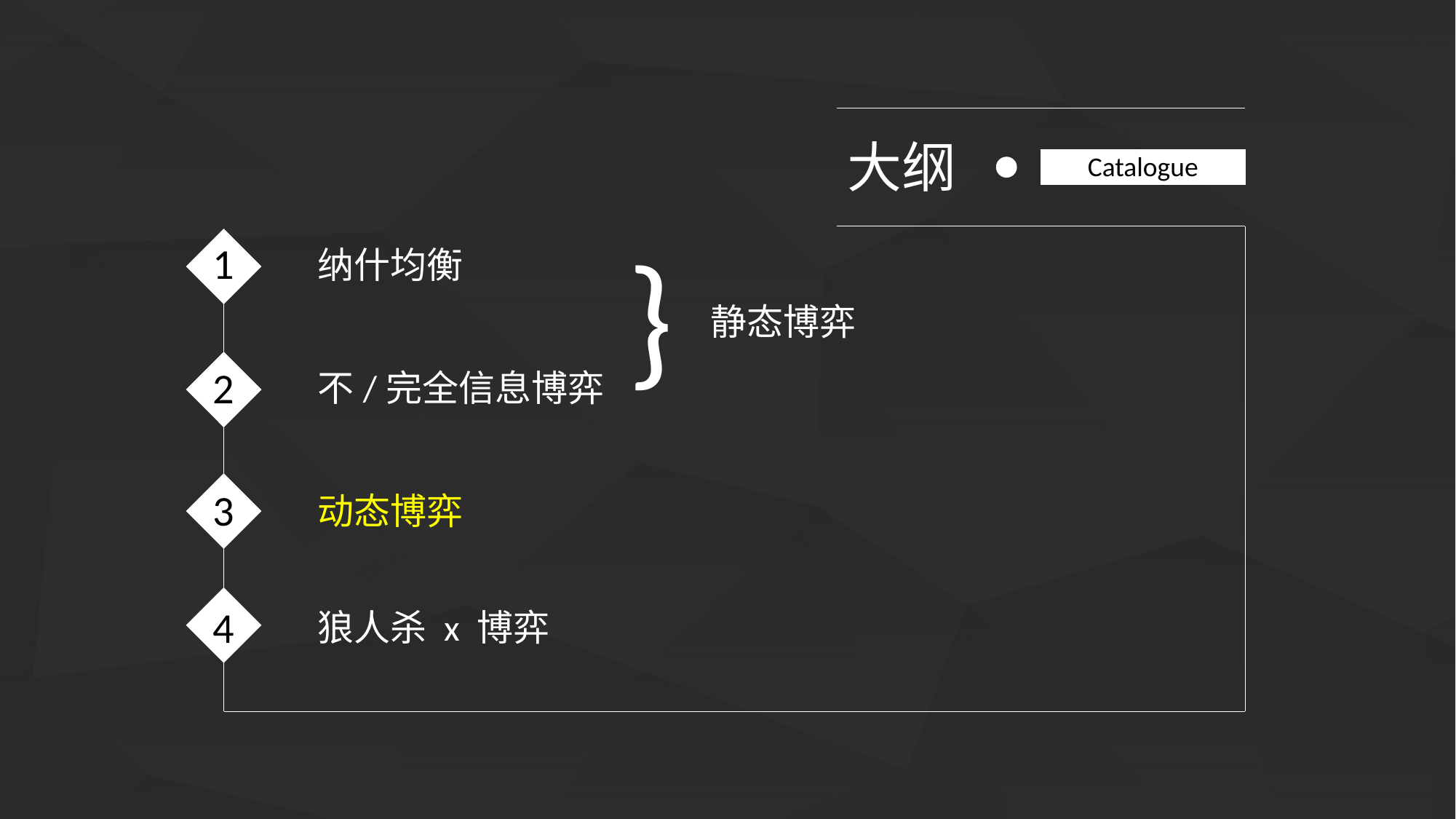

大纲
Catalogue

}

1
纳什均衡
静态博弈

2
不/完全信息博弈

3
动态博弈

4
狼人杀 x 博弈